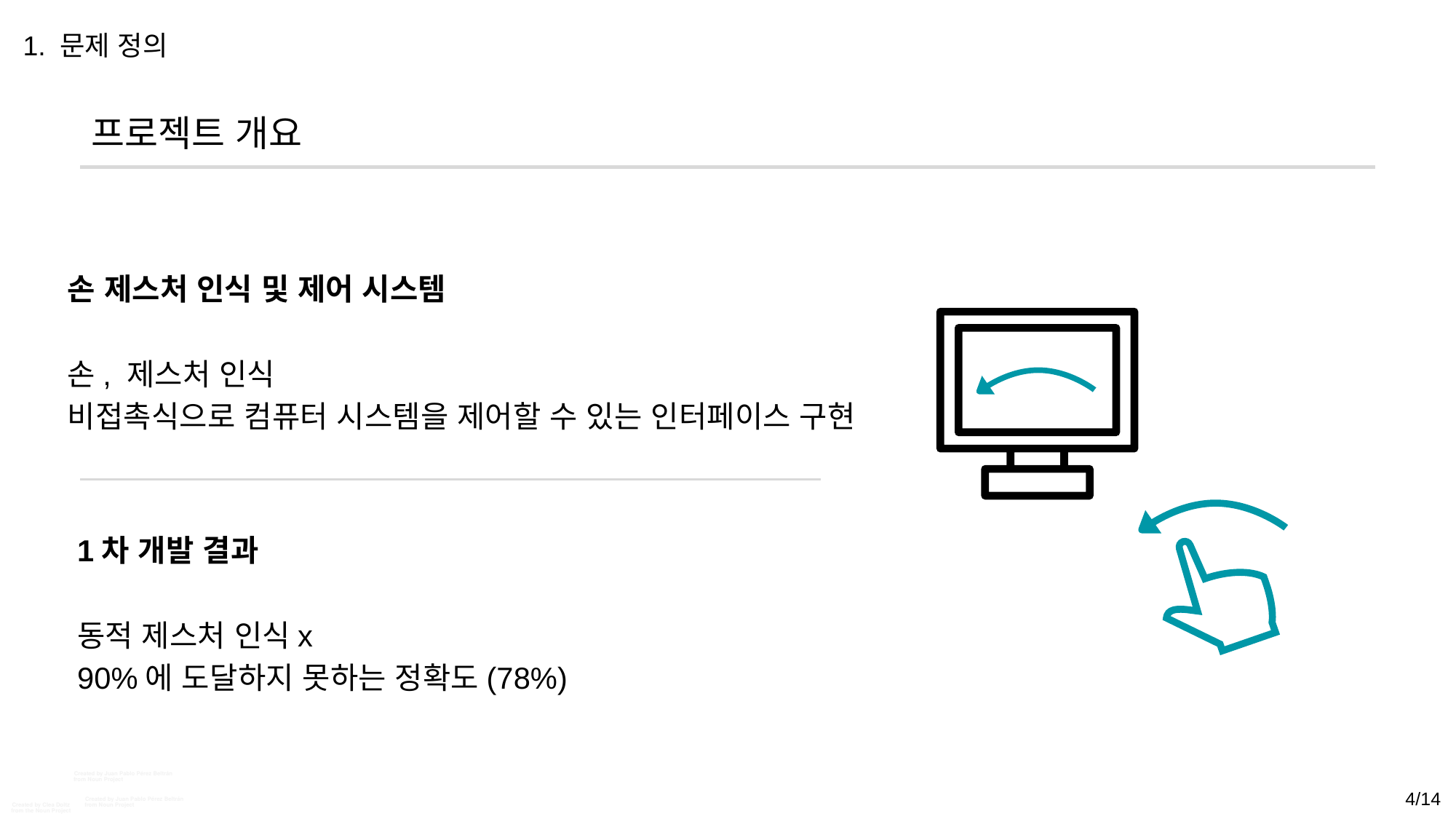

1. 문제 정의
프로젝트 개요
손 제스처 인식 및 제어 시스템

손, 제스처 인식
비접촉식으로 컴퓨터 시스템을 제어할 수 있는 인터페이스 구현

1차 개발 결과

동적 제스처 인식x
90%에 도달하지 못하는 정확도(78%)
Created by Juan Pablo Pérez Beltrán
from Noun Project
4/14
Created by Juan Pablo Pérez Beltrán
from Noun Project
Created by Clea Doltz
from the Noun Project